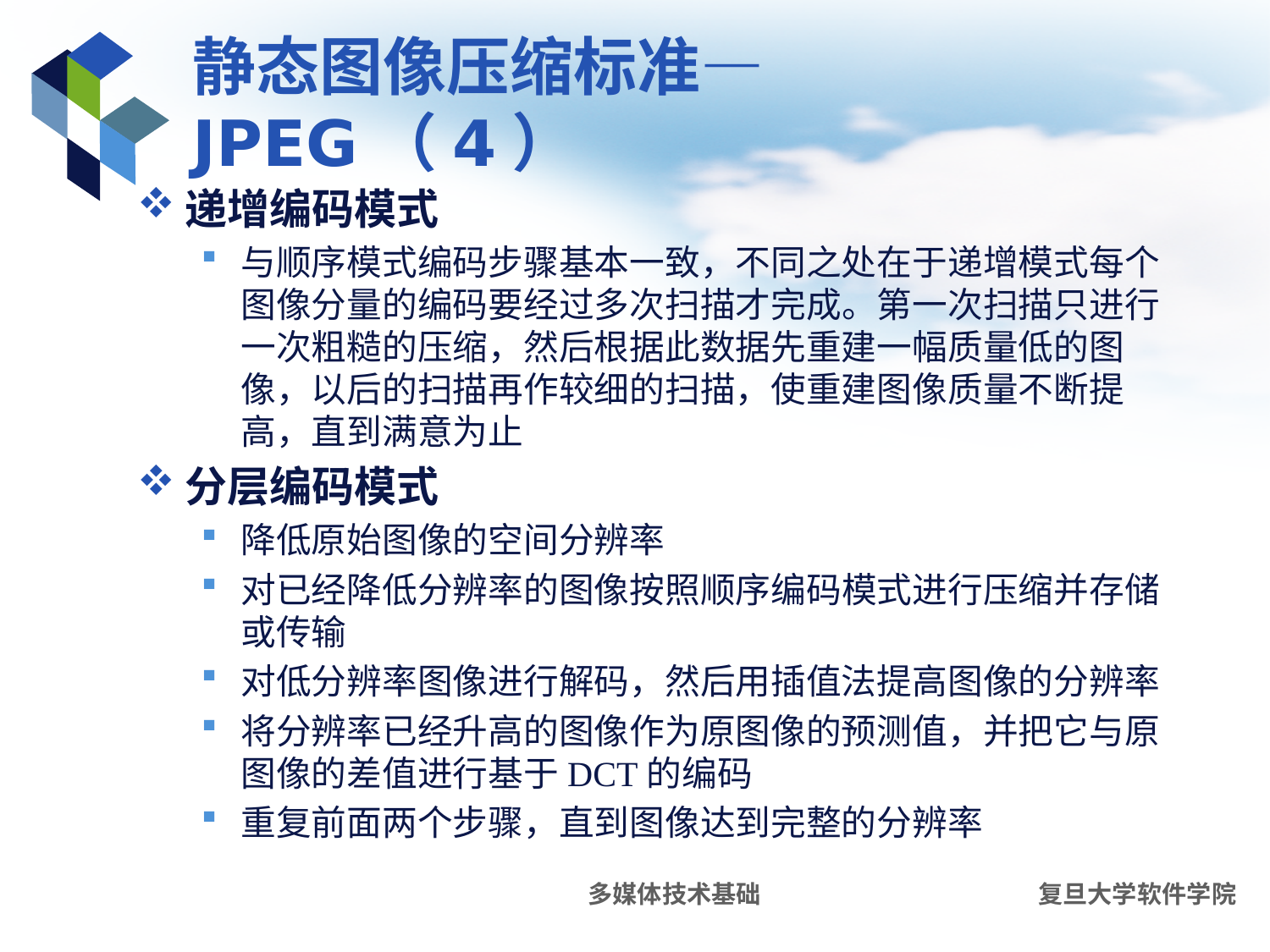

# 静态图像压缩标准—JPEG（4）
递增编码模式
与顺序模式编码步骤基本一致，不同之处在于递增模式每个图像分量的编码要经过多次扫描才完成。第一次扫描只进行一次粗糙的压缩，然后根据此数据先重建一幅质量低的图像，以后的扫描再作较细的扫描，使重建图像质量不断提高，直到满意为止
分层编码模式
降低原始图像的空间分辨率
对已经降低分辨率的图像按照顺序编码模式进行压缩并存储或传输
对低分辨率图像进行解码，然后用插值法提高图像的分辨率
将分辨率已经升高的图像作为原图像的预测值，并把它与原图像的差值进行基于DCT的编码
重复前面两个步骤，直到图像达到完整的分辨率
多媒体技术基础